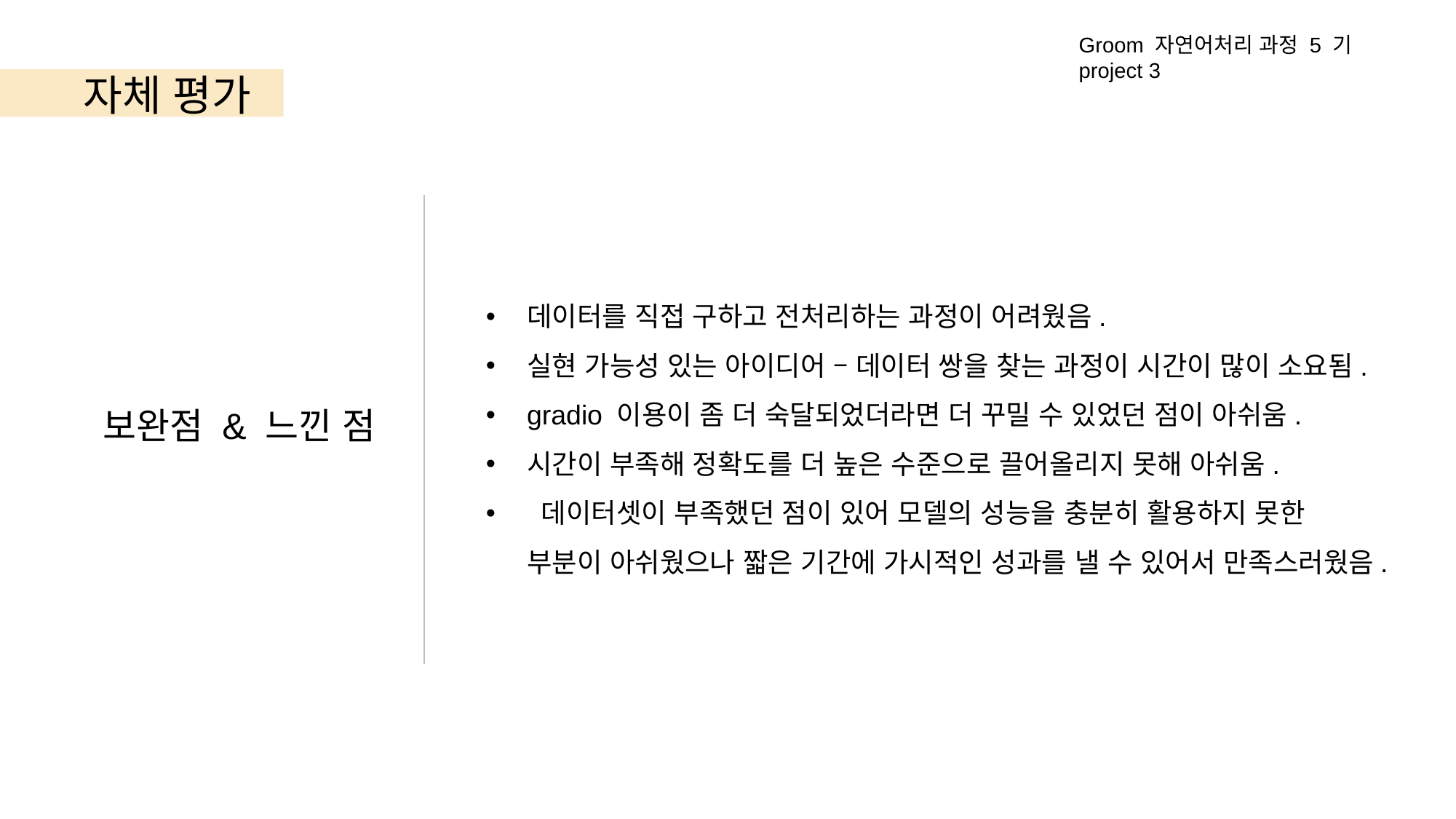

Groom 자연어처리 과정 5 기 project 3
자체 평가

데이터를 직접 구하고 전처리하는 과정이 어려웠음.
실현 가능성 있는 아이디어 – 데이터 쌍을 찾는 과정이 시간이 많이 소요됨.
gradio 이용이 좀 더 숙달되었더라면 더 꾸밀 수 있었던 점이 아쉬움.
시간이 부족해 정확도를 더 높은 수준으로 끌어올리지 못해 아쉬움.
 데이터셋이 부족했던 점이 있어 모델의 성능을 충분히 활용하지 못한
부분이 아쉬웠으나 짧은 기간에 가시적인 성과를 낼 수 있어서 만족스러웠음.
보완점 & 느낀 점